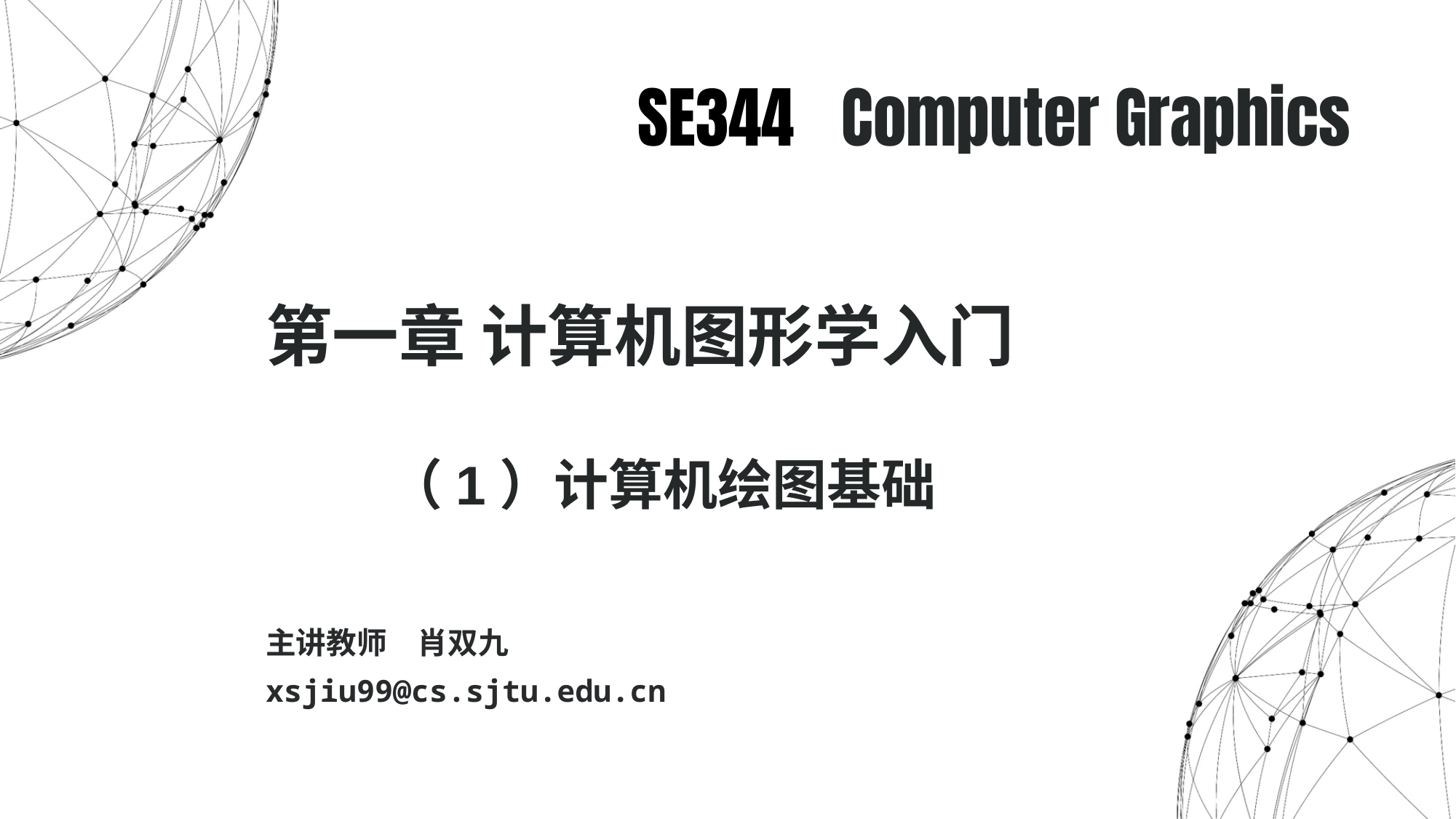

SE344   Computer Graphics
第一章 计算机图形学入门

          （1）计算机绘图基础

主讲教师　肖双九
xsjiu99@cs.sjtu.edu.cn